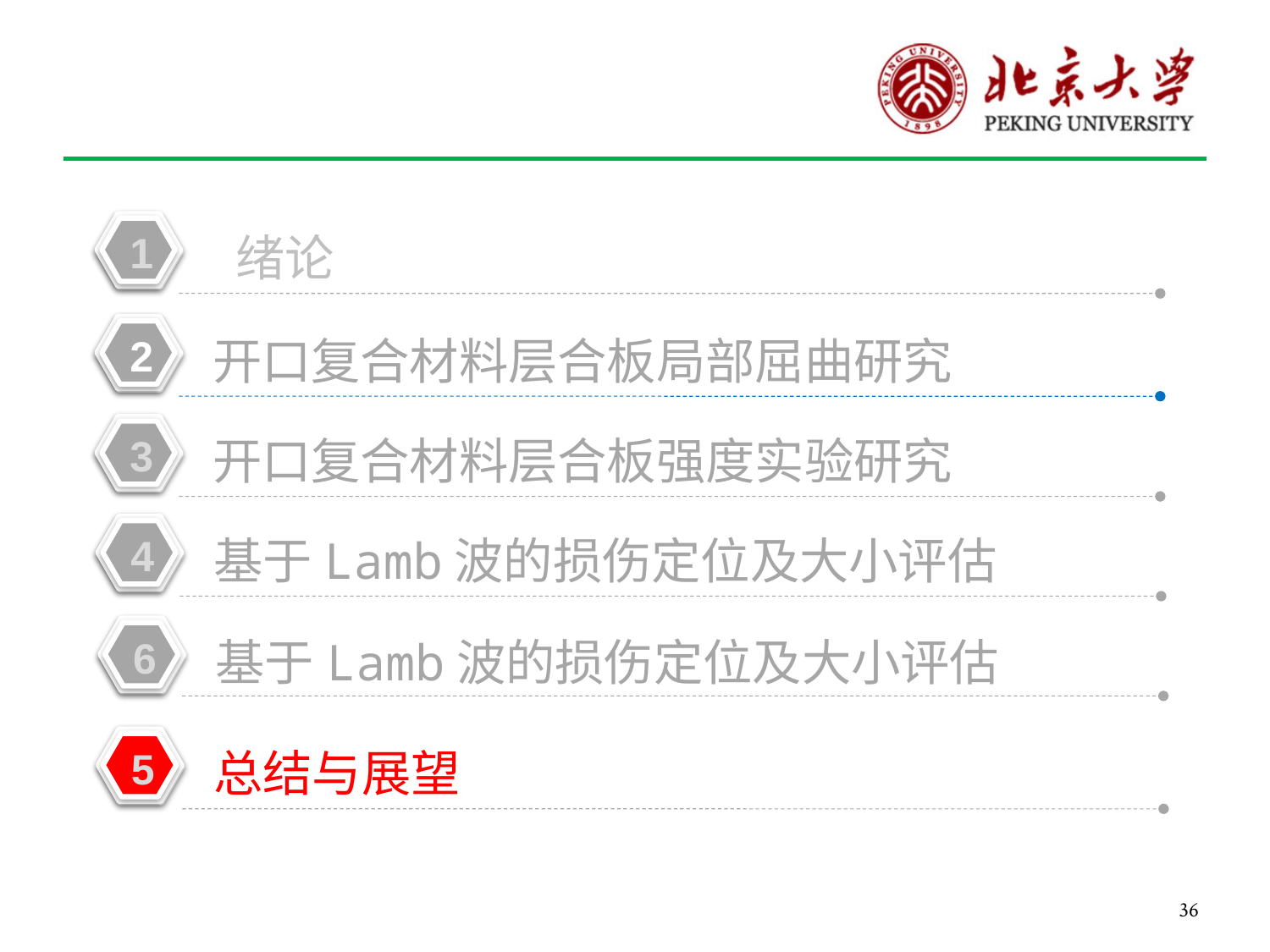

1
 绪论

2
开口复合材料层合板局部屈曲研究

3
开口复合材料层合板强度实验研究

4
基于Lamb波的损伤定位及大小评估

6
基于Lamb波的损伤定位及大小评估

5
总结与展望

36